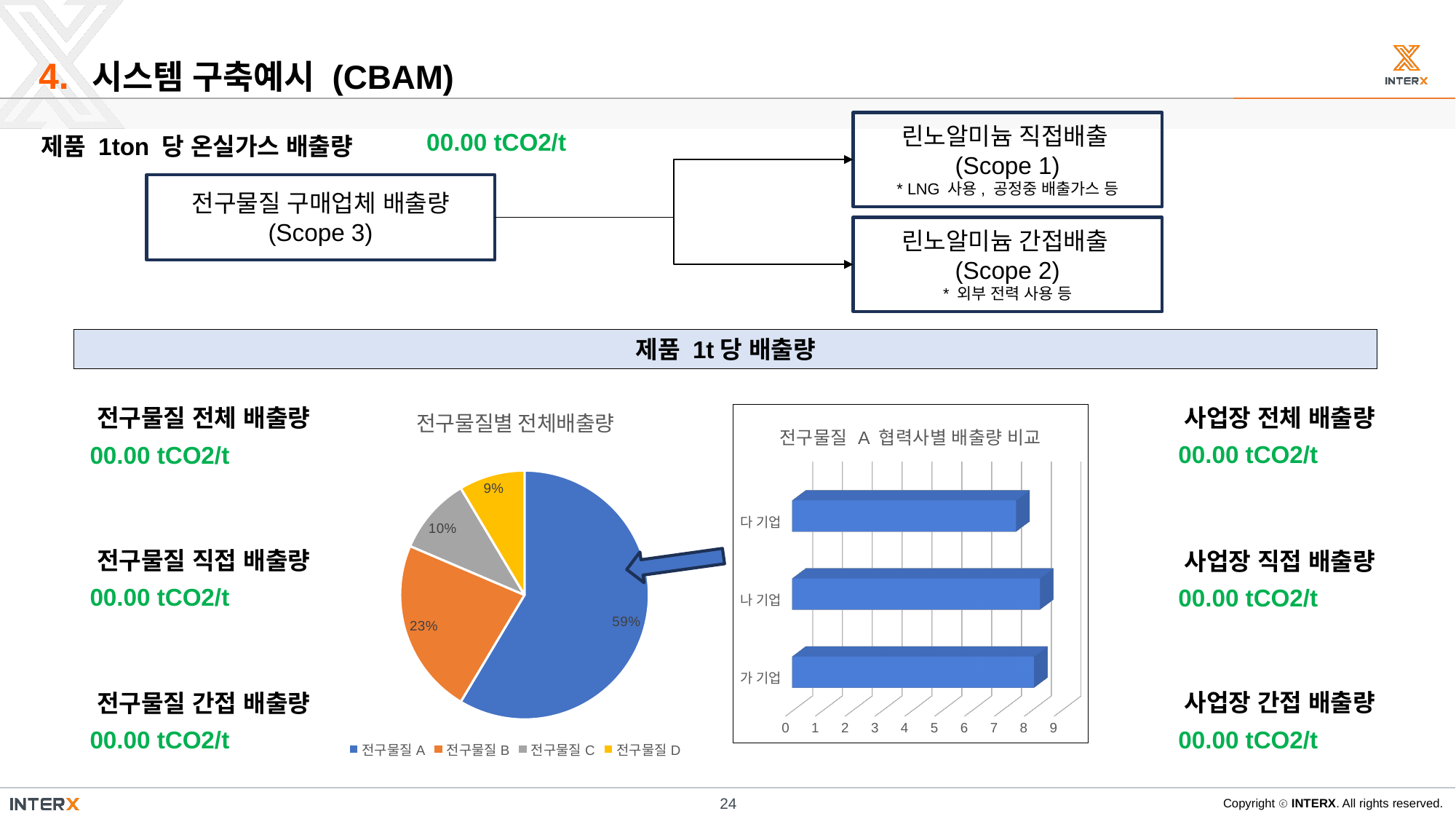

4.
시스템 구축예시 (CBAM)
린노알미늄 직접배출(Scope 1)
* LNG 사용, 공정중 배출가스 등
00.00 tCO2/t
제품 1ton 당 온실가스 배출량
전구물질 구매업체 배출량
(Scope 3)
린노알미늄 간접배출(Scope 2)
* 외부 전력 사용 등
제품 1t당 배출량

### Chart:

| Category | 전구물질별 전체배출량 |
|---|---|
| 전구물질A | 8.2 |
| 전구물질B | 3.2 |
| 전구물질C | 1.4 |
| 전구물질D | 1.2 |
사업장 전체 배출량
전구물질 전체 배출량

[unsupported chart]

00.00 tCO2/t
00.00 tCO2/t
전구물질 직접 배출량
사업장 직접 배출량

00.00 tCO2/t
00.00 tCO2/t
사업장 간접 배출량
전구물질 간접 배출량
00.00 tCO2/t
00.00 tCO2/t